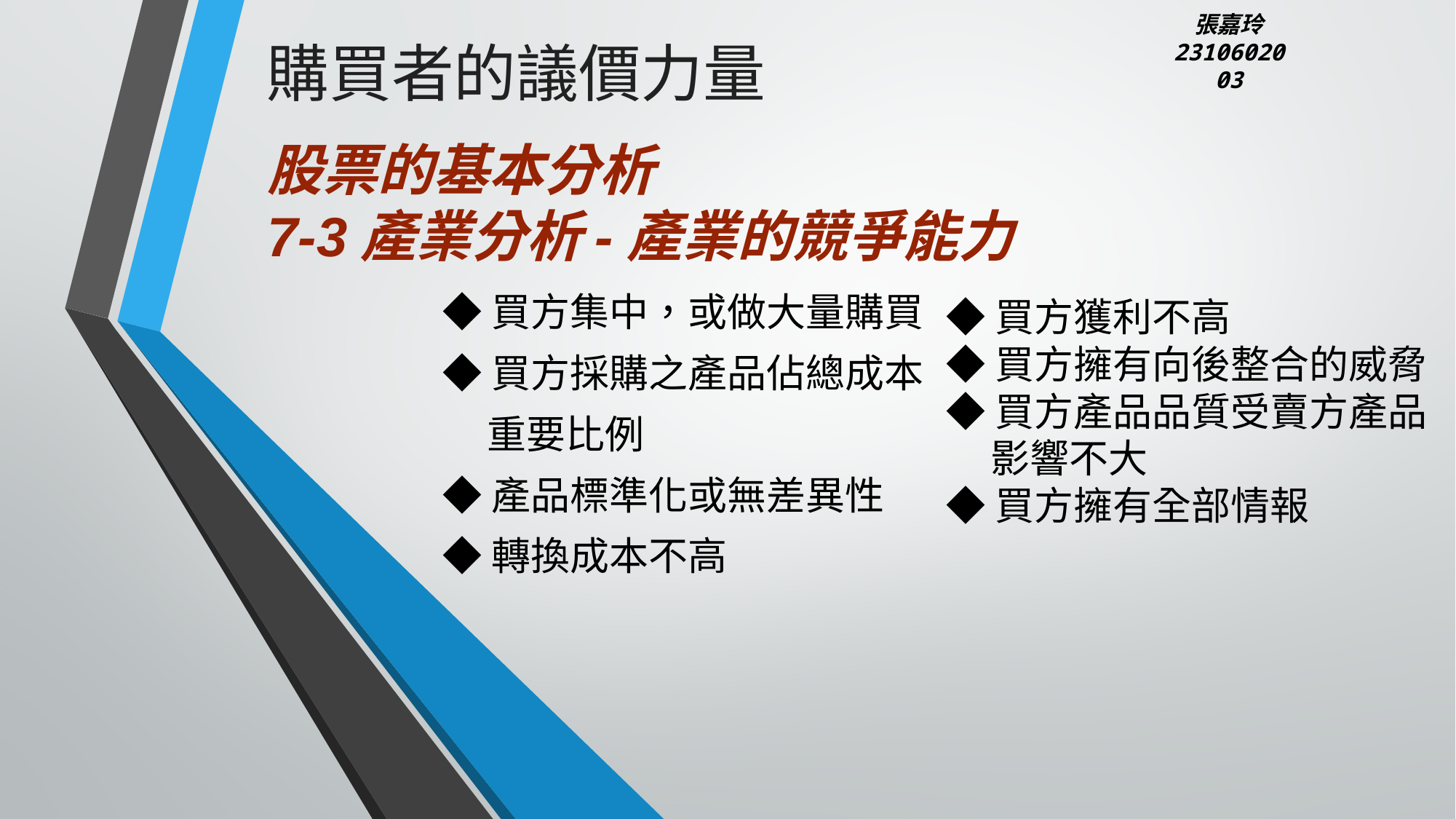

張嘉玲
2310602003
購買者的議價力量
# 股票的基本分析 7-3產業分析-產業的競爭能力
◆買方集中，或做大量購買
◆買方採購之產品佔總成本
    重要比例
◆產品標準化或無差異性
◆轉換成本不高
◆買方獲利不高
◆買方擁有向後整合的威脅
◆買方產品品質受賣方產品
    影響不大
◆買方擁有全部情報